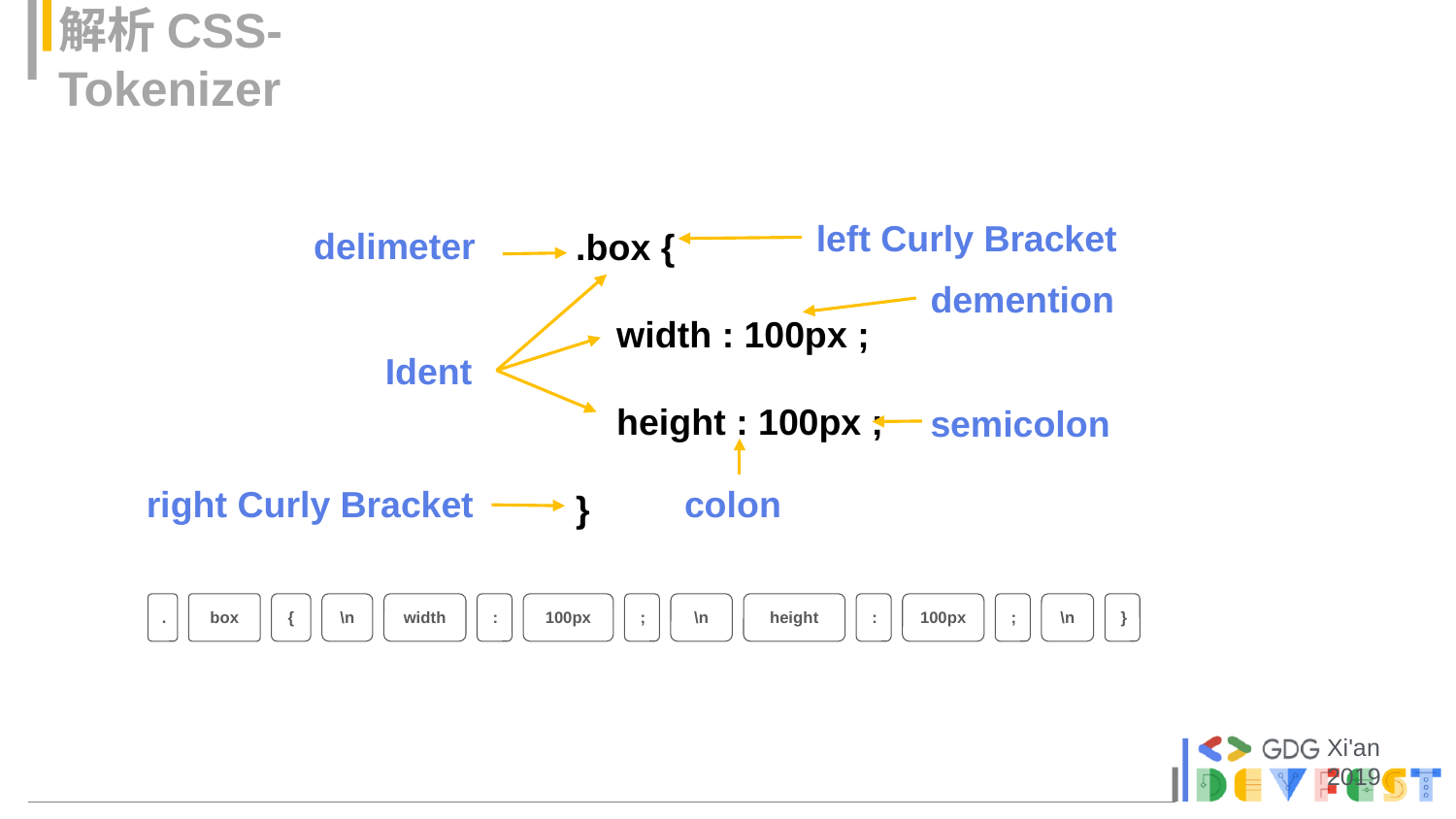

解析CSS-Tokenizer
.box {
    width : 100px ;
    height : 100px ;
}
left Curly Bracket
delimeter
demention
Ident
semicolon
right Curly Bracket
colon
.
box
{
\n
width
:
100px
;
\n
height
:
100px
;
\n
}